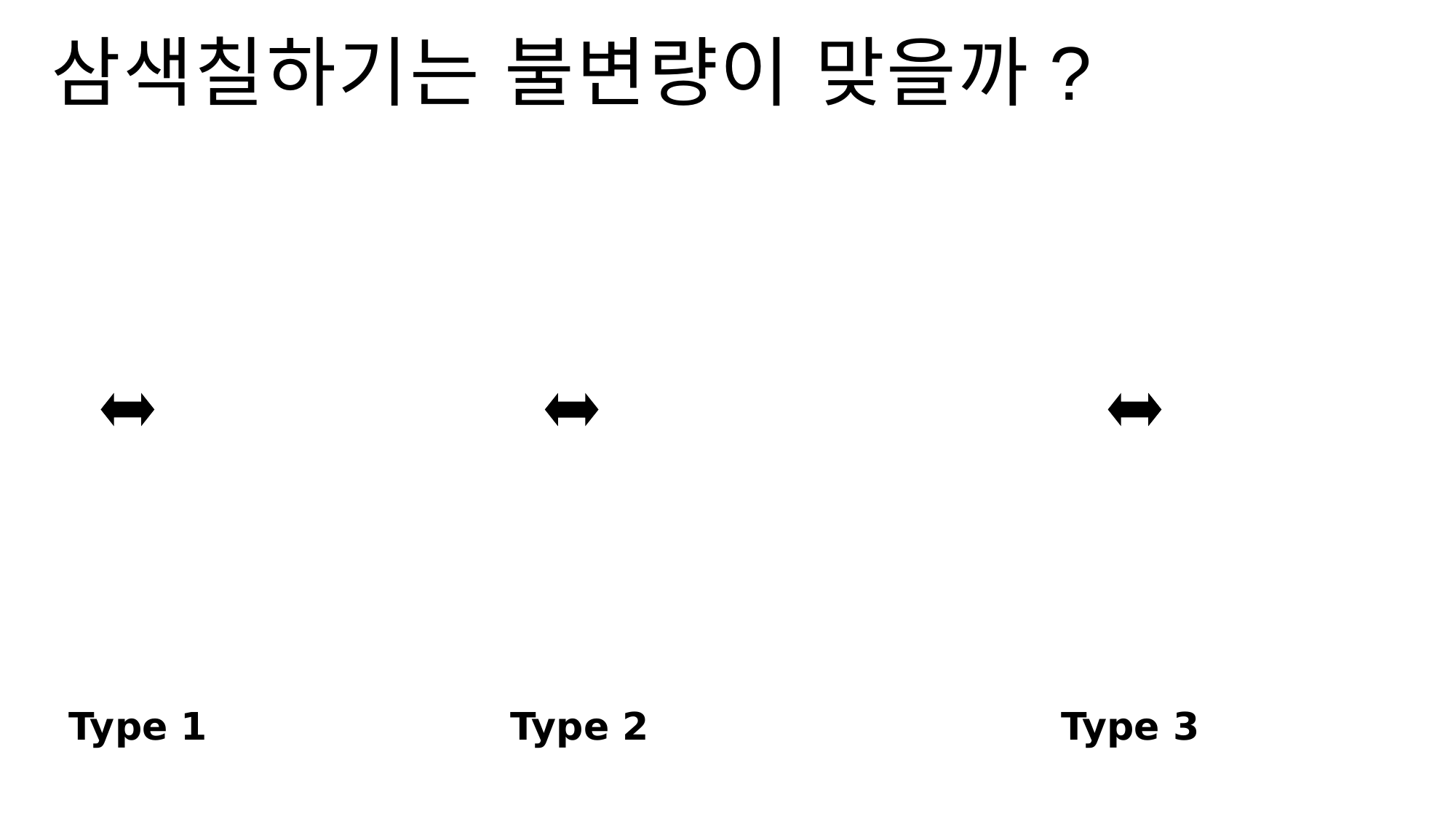

# 삼색칠하기는 불변량이 맞을까?

Type 1
Type 2
Type 3